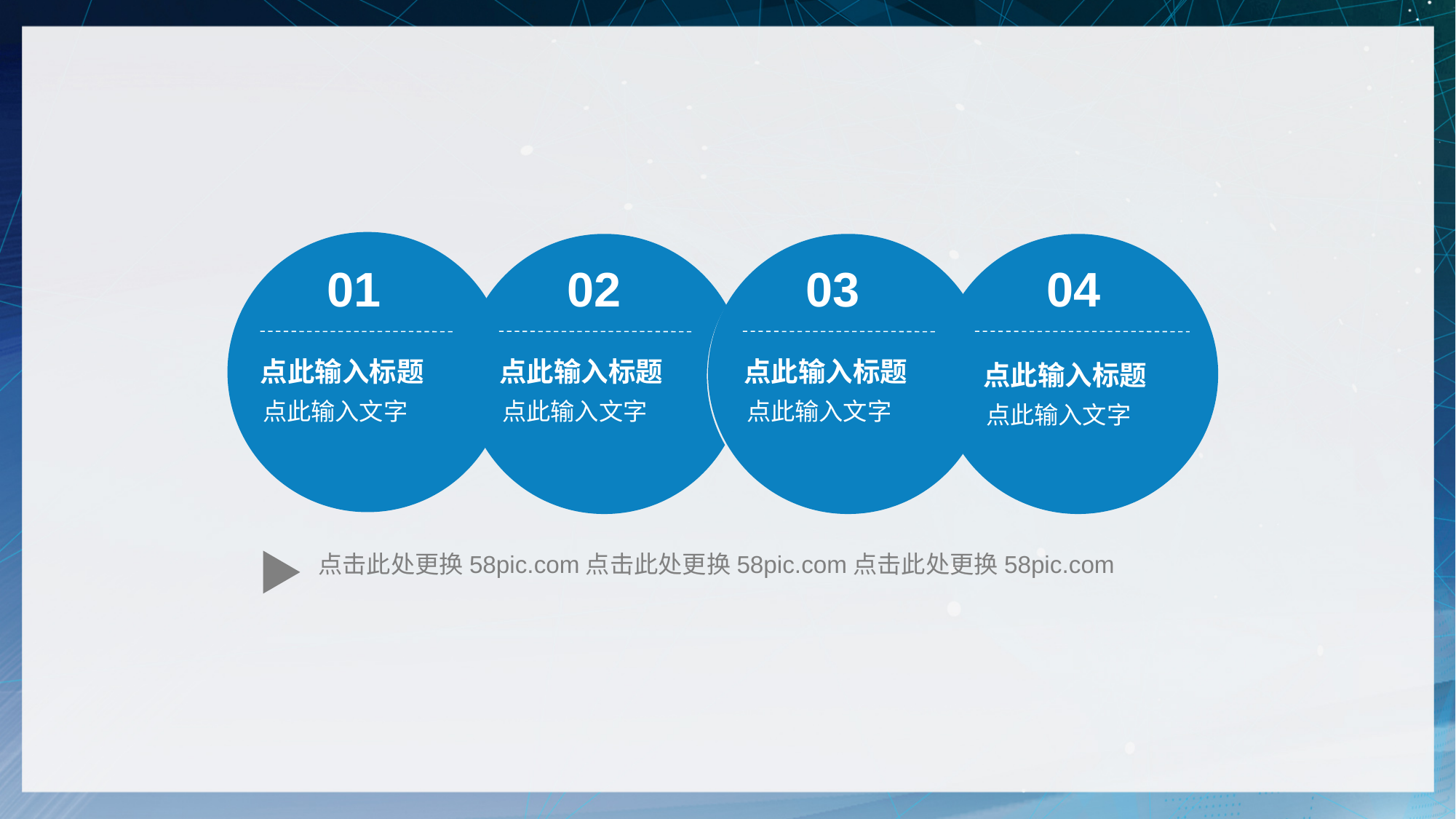

01
03
04
02

点此输入标题
点此输入标题
点此输入标题
点此输入标题
点此输入文字
点此输入文字
点此输入文字
点此输入文字
点击此处更换58pic.com点击此处更换58pic.com点击此处更换58pic.com